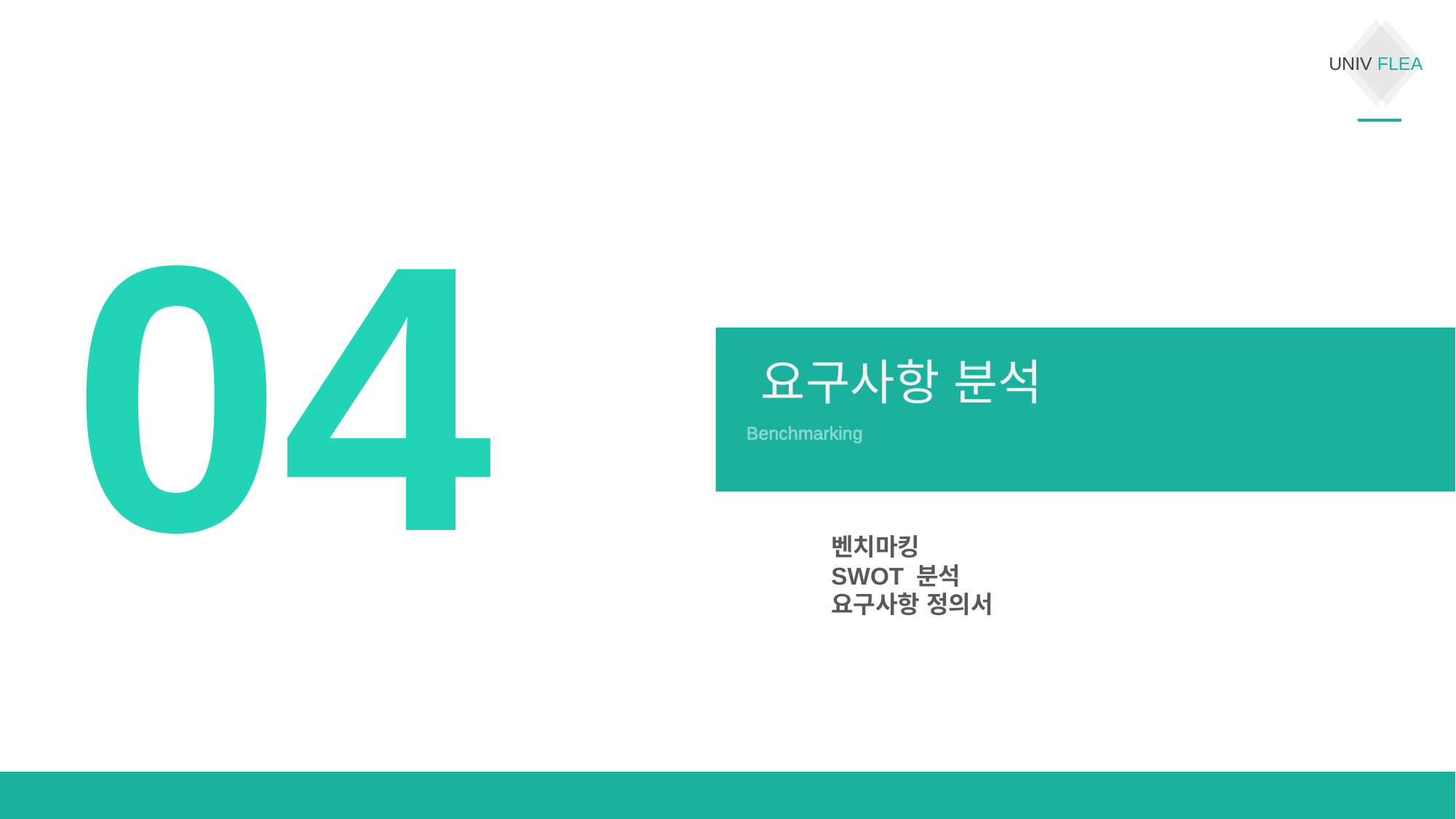

04

요구사항 분석
Benchmarking
벤치마킹
SWOT 분석
요구사항 정의서